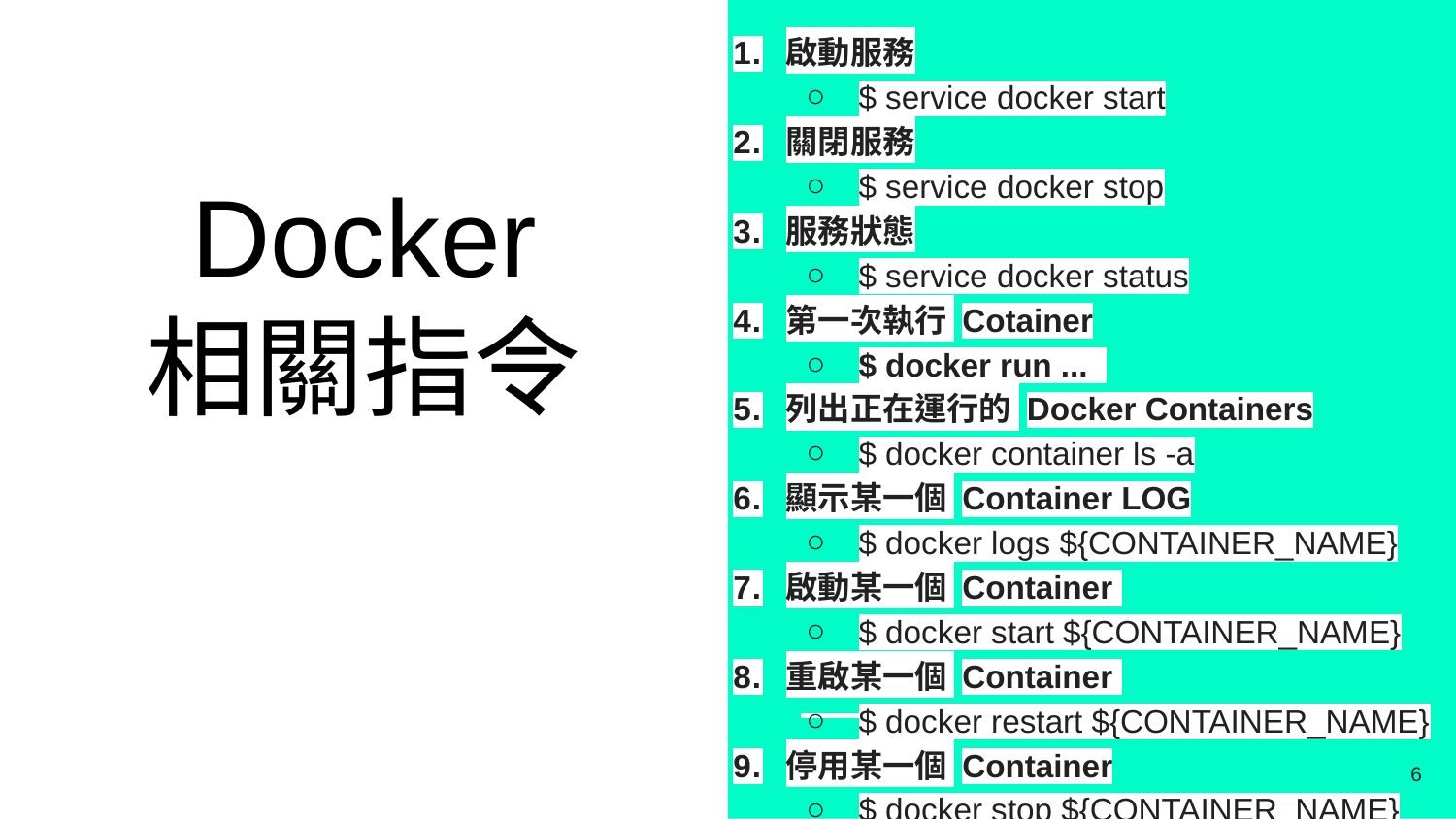

啟動服務
$ service docker start
關閉服務
$ service docker stop
服務狀態
$ service docker status
第一次執行 Cotainer
$ docker run ...
列出正在運行的 Docker Containers
$ docker container ls -a
顯示某一個 Container LOG
$ docker logs ${CONTAINER_NAME}
啟動某一個 Container
$ docker start ${CONTAINER_NAME}
重啟某一個 Container
$ docker restart ${CONTAINER_NAME}
停用某一個 Container
$ docker stop ${CONTAINER_NAME}
# Docker
相關指令

6